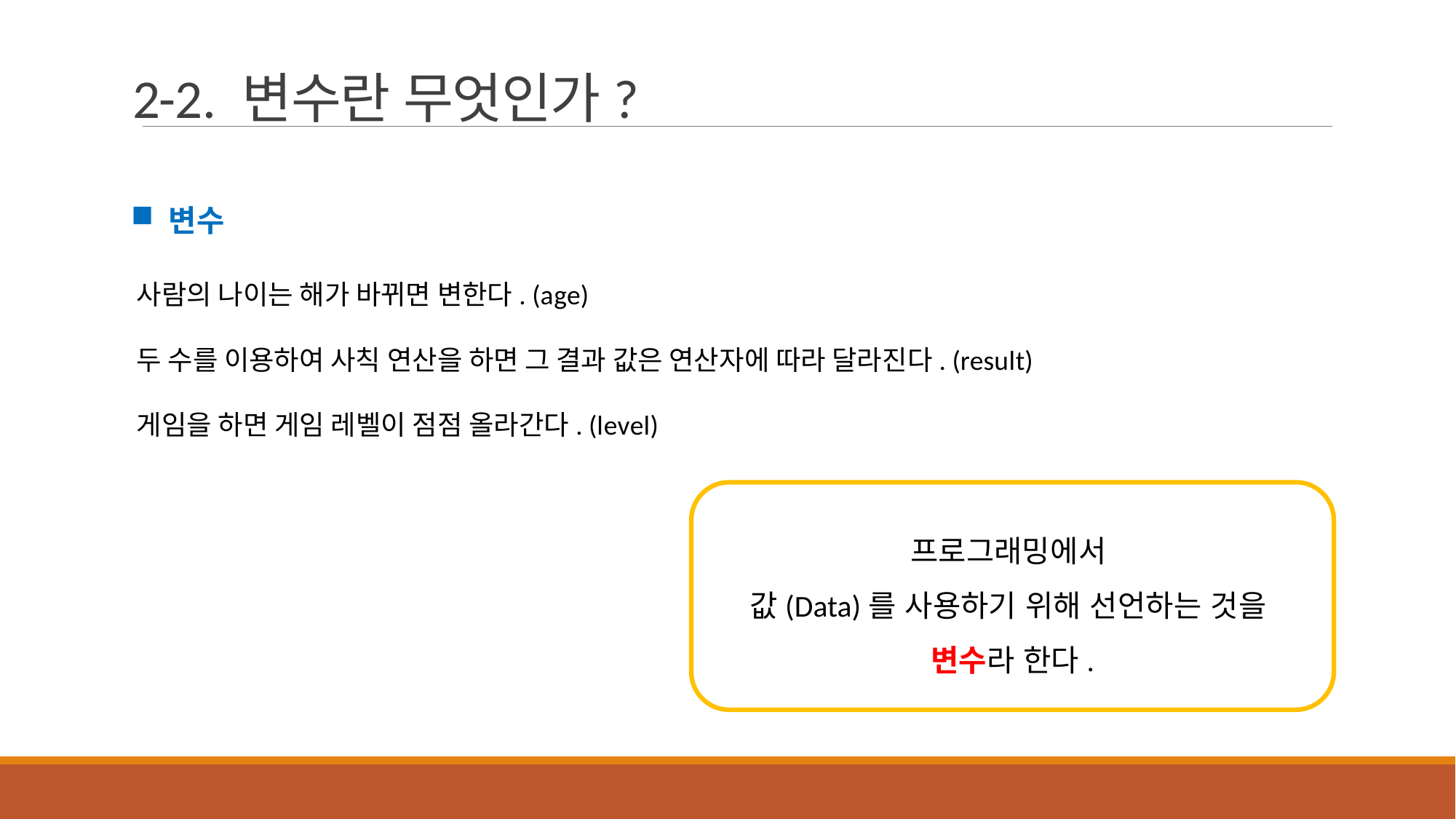

2-2. 변수란 무엇인가?
변수

사람의 나이는 해가 바뀌면 변한다. (age)

두 수를 이용하여 사칙 연산을 하면 그 결과 값은 연산자에 따라 달라진다. (result)
게임을 하면 게임 레벨이 점점 올라간다. (level)
프로그래밍에서
값(Data)를 사용하기 위해 선언하는 것을
변수라 한다.